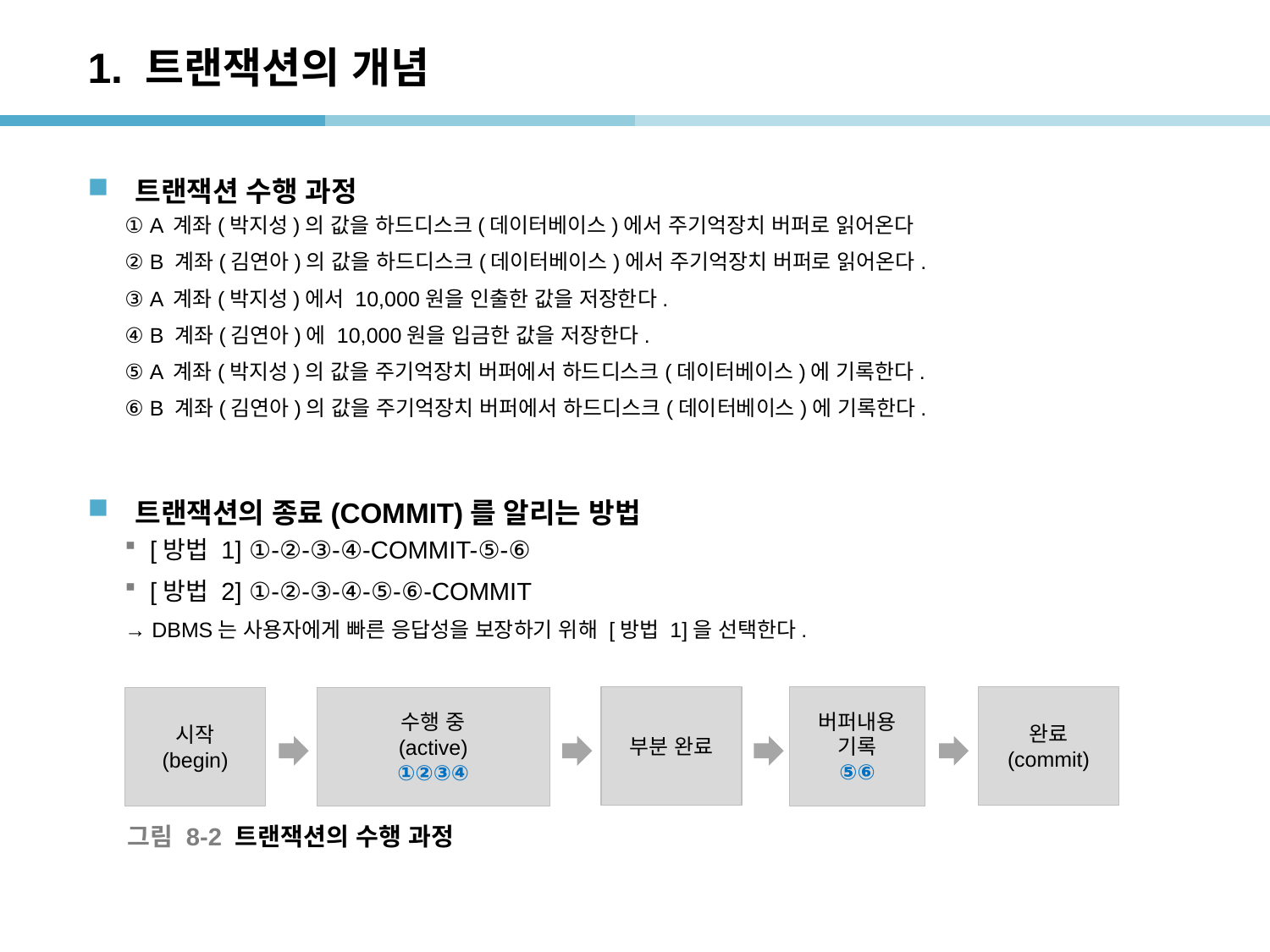

# 1. 트랜잭션의 개념
트랜잭션 수행 과정
① A 계좌(박지성)의 값을 하드디스크(데이터베이스)에서 주기억장치 버퍼로 읽어온다
② B 계좌(김연아)의 값을 하드디스크(데이터베이스)에서 주기억장치 버퍼로 읽어온다.
③ A 계좌(박지성)에서 10,000원을 인출한 값을 저장한다.
④ B 계좌(김연아)에 10,000원을 입금한 값을 저장한다.
⑤ A 계좌(박지성)의 값을 주기억장치 버퍼에서 하드디스크(데이터베이스)에 기록한다.
⑥ B 계좌(김연아)의 값을 주기억장치 버퍼에서 하드디스크(데이터베이스)에 기록한다.

트랜잭션의 종료(COMMIT)를 알리는 방법
[방법 1] ①-②-③-④-COMMIT-⑤-⑥
[방법 2] ①-②-③-④-⑤-⑥-COMMIT
→ DBMS는 사용자에게 빠른 응답성을 보장하기 위해 [방법 1]을 선택한다.
부분 완료
버퍼내용 기록
⑤⑥
완료
(commit)
시작
(begin)
수행 중
(active)
①②③④

그림 8-2 트랜잭션의 수행 과정